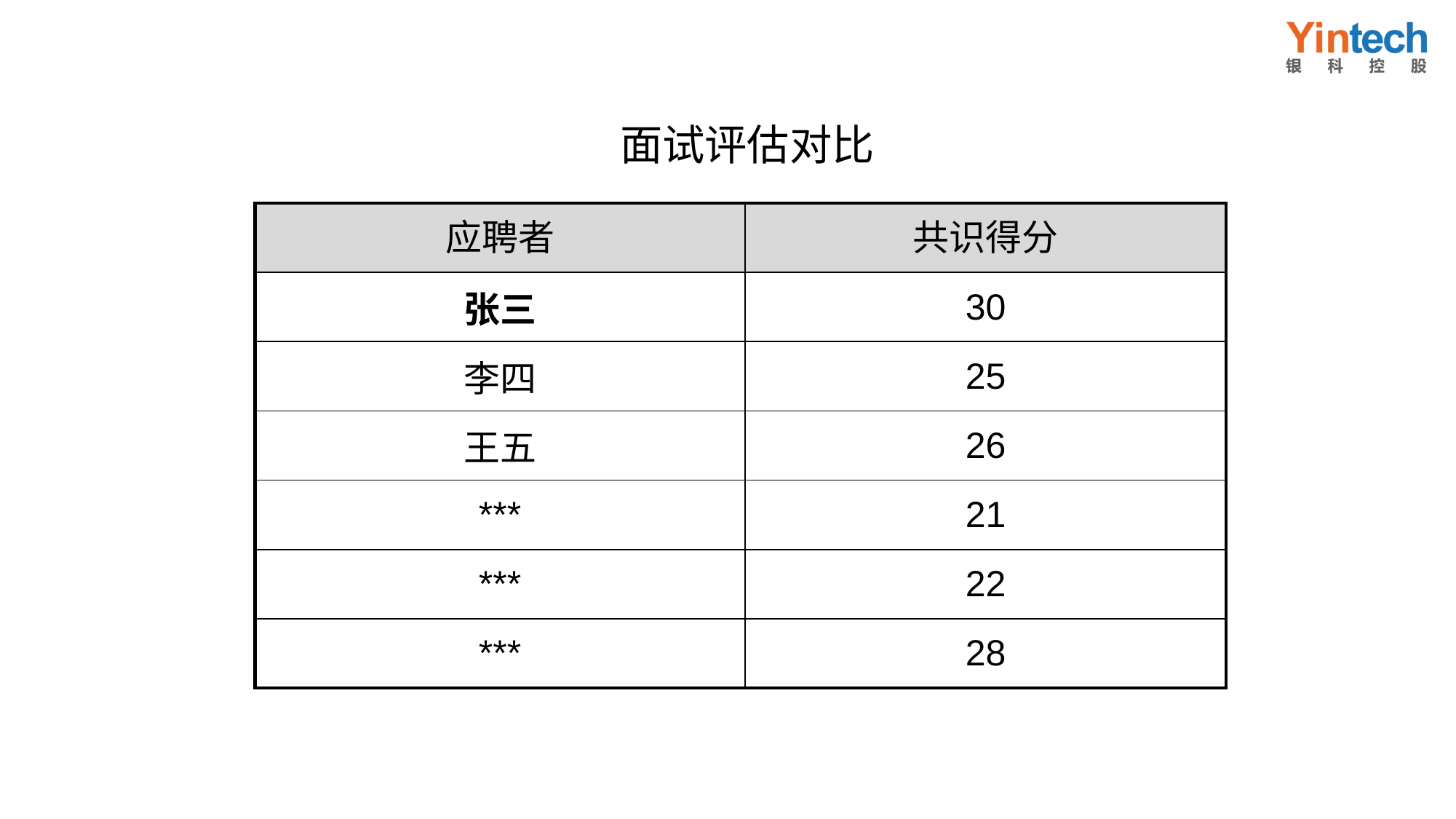

# 面试评估对比
| 应聘者 | 共识得分 |
| --- | --- |
| 张三 | 30 |
| 李四 | 25 |
| 王五 | 26 |
| \*\*\* | 21 |
| \*\*\* | 22 |
| \*\*\* | 28 |